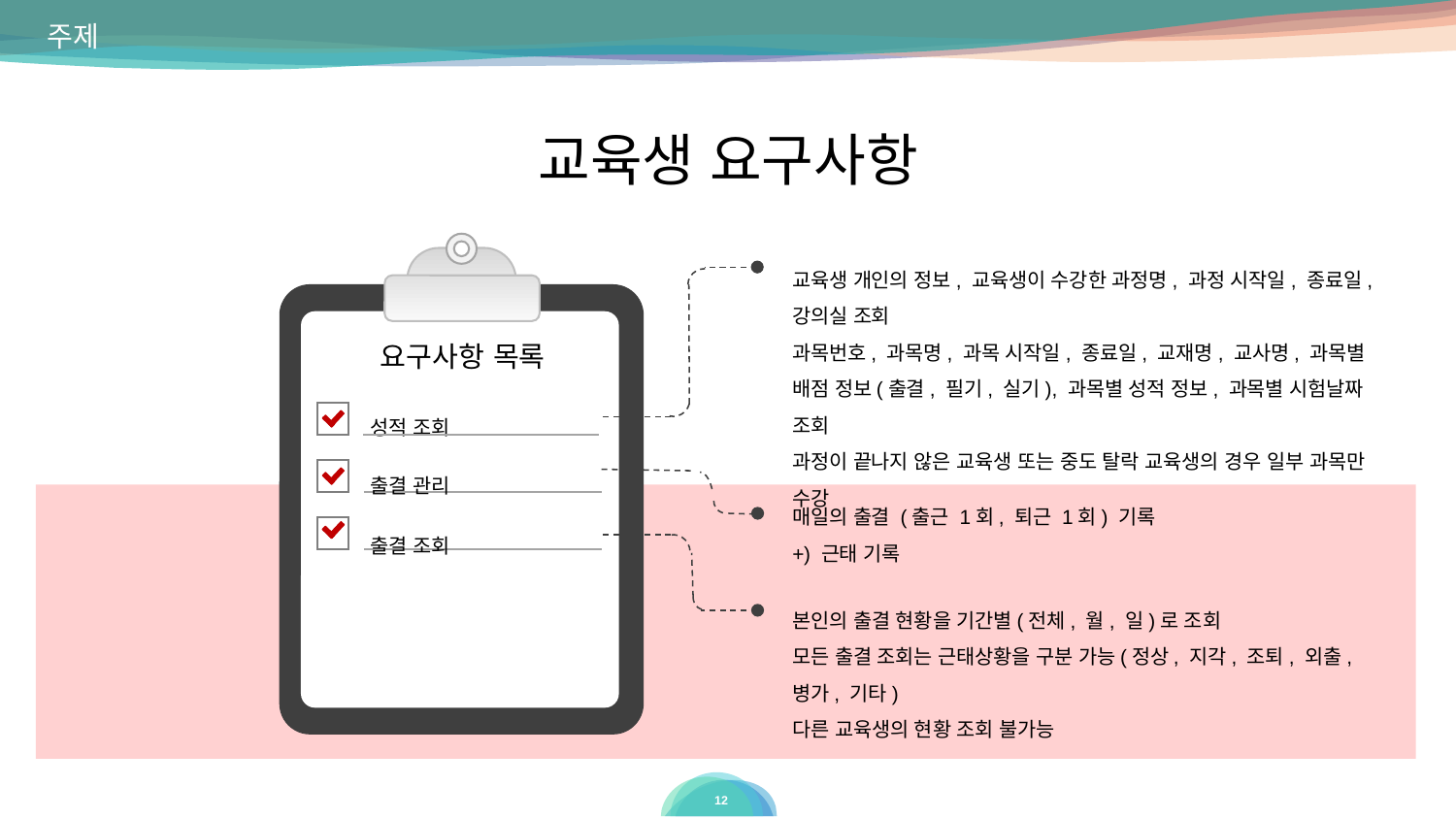

주제
교육생 요구사항

교육생 개인의 정보, 교육생이 수강한 과정명, 과정 시작일, 종료일, 강의실 조회
과목번호, 과목명, 과목 시작일, 종료일, 교재명, 교사명, 과목별 배점 정보(출결, 필기, 실기), 과목별 성적 정보, 과목별 시험날짜 조회
과정이 끝나지 않은 교육생 또는 중도 탈락 교육생의 경우 일부 과목만 수강

요구사항 목록
성적 조회

출결 관리

매일의 출결 (출근 1회, 퇴근 1회) 기록
+) 근태 기록

출결 조회

본인의 출결 현황을 기간별(전체, 월, 일)로 조회
모든 출결 조회는 근태상황을 구분 가능(정상, 지각, 조퇴, 외출, 병가, 기타)
다른 교육생의 현황 조회 불가능

12